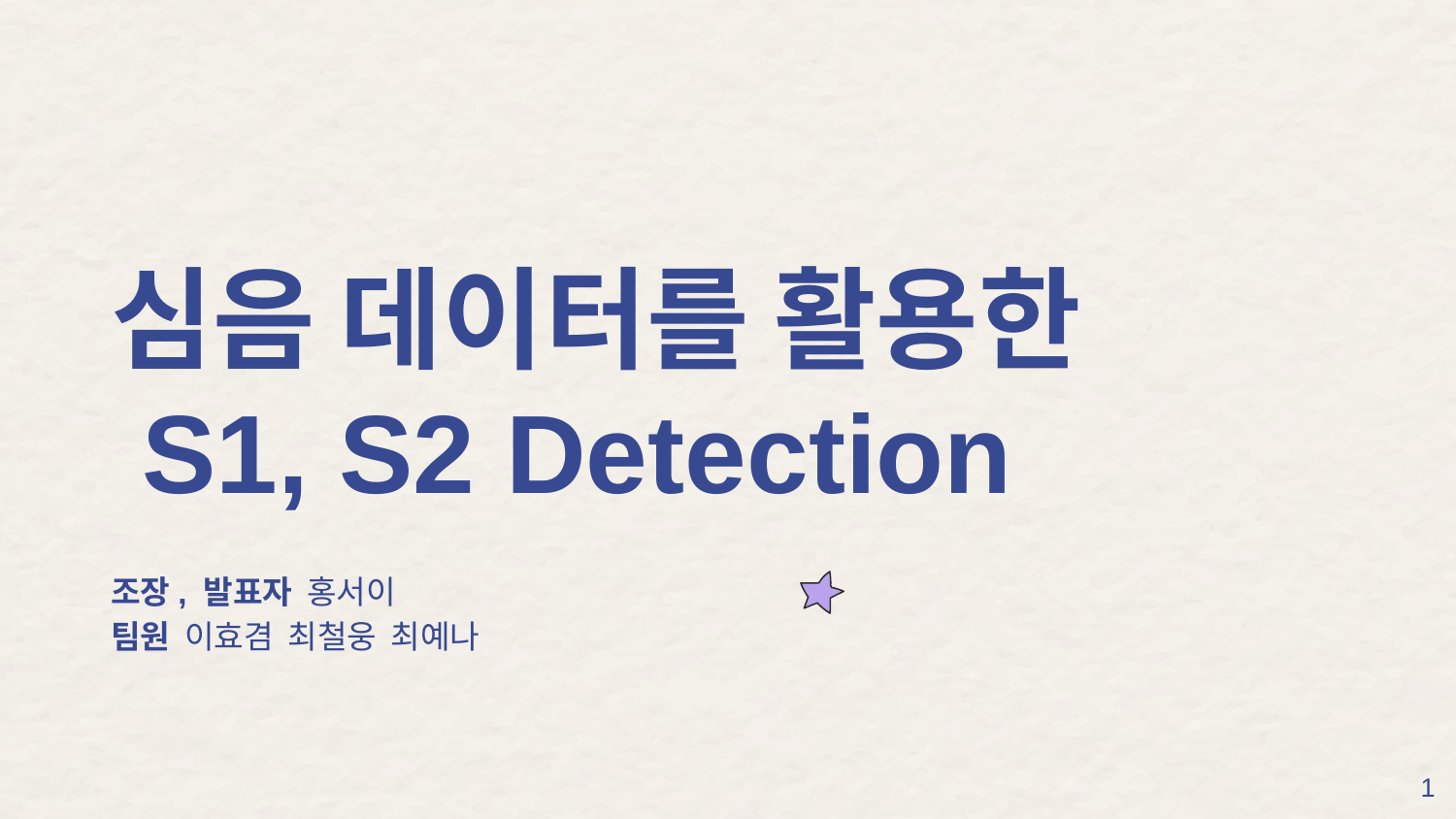

# 심음 데이터를 활용한
 S1, S2 Detection
조장, 발표자  홍서이
팀원  이효겸  최철웅  최예나

1